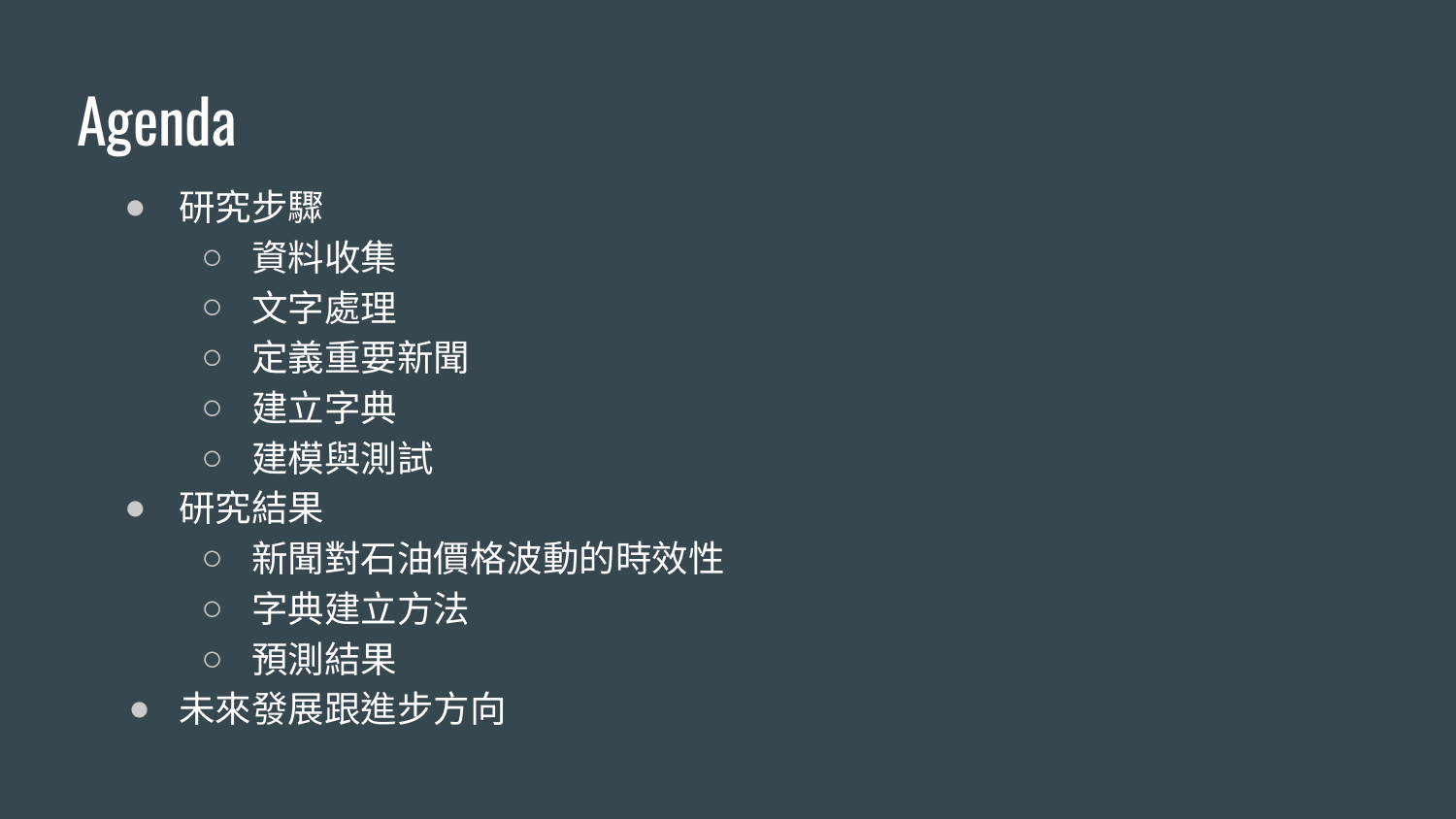

# Agenda

研究步驟
資料收集
文字處理
定義重要新聞
建立字典
建模與測試
研究結果
新聞對石油價格波動的時效性
字典建立方法
預測結果
未來發展跟進步方向